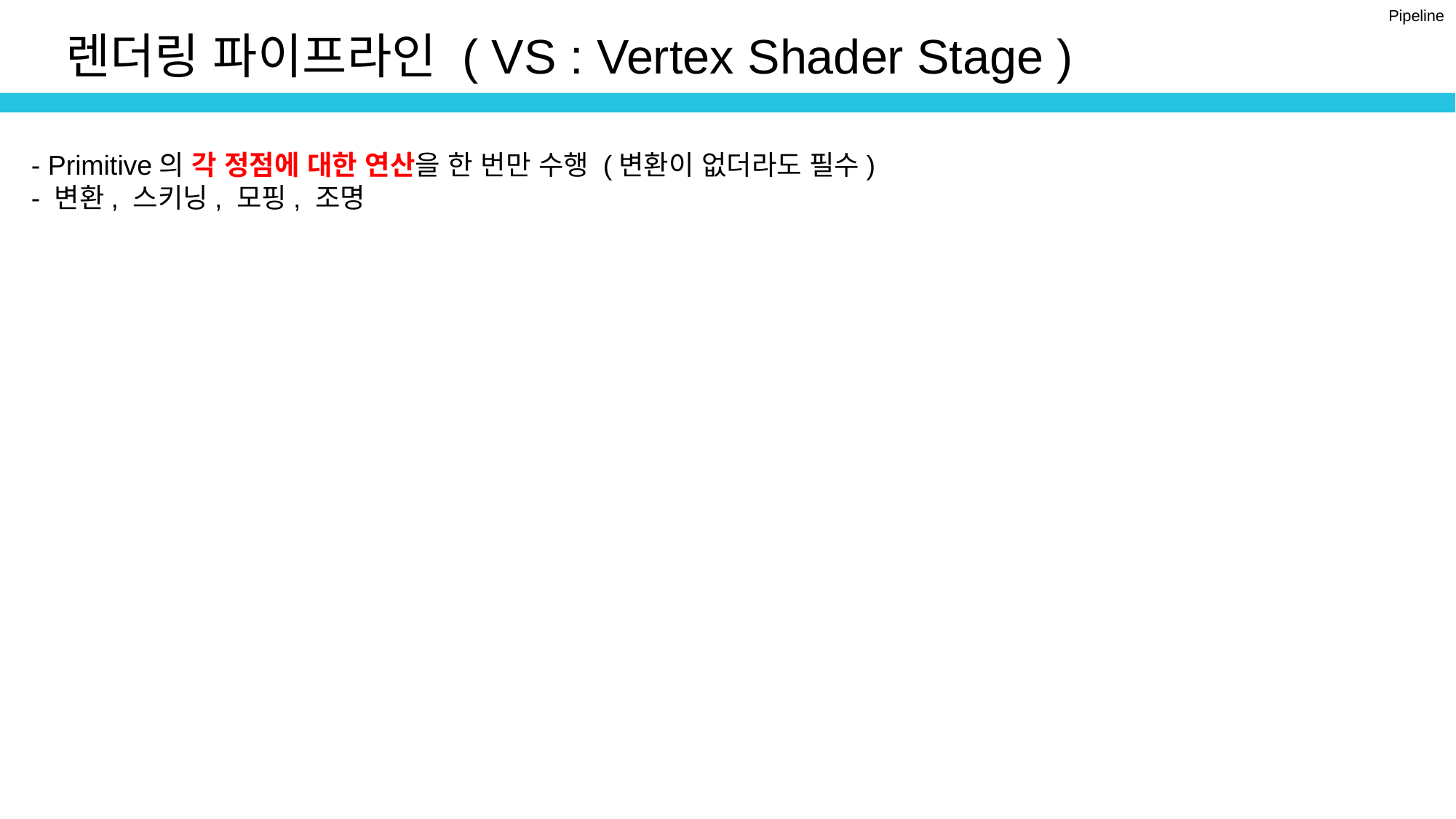

Pipeline
렌더링 파이프라인 ( VS : Vertex Shader Stage )
- Primitive의 각 정점에 대한 연산을 한 번만 수행 (변환이 없더라도 필수)
- 변환, 스키닝, 모핑, 조명